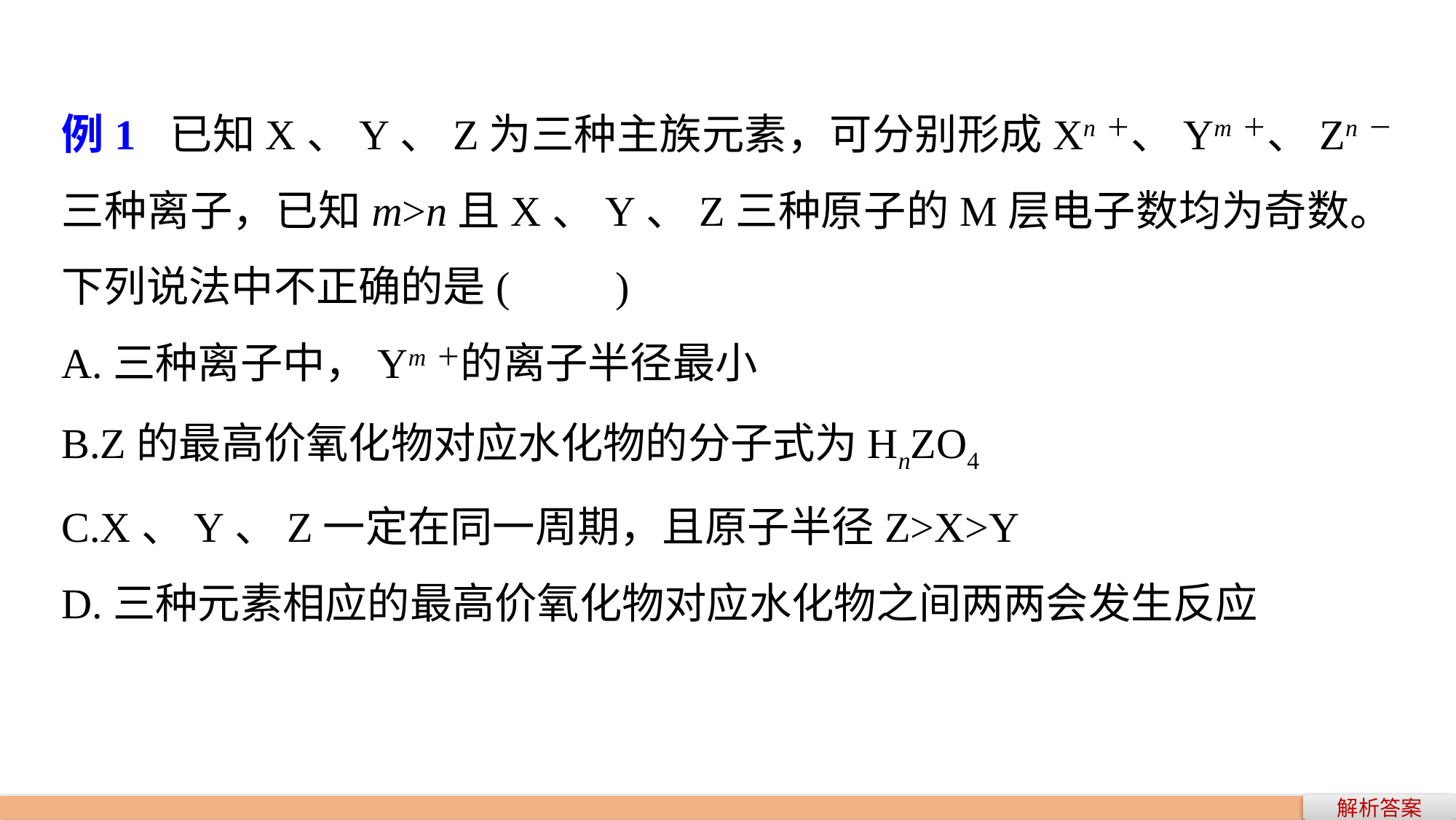

例1  已知X、Y、Z为三种主族元素，可分别形成Xn＋、Ym＋、Zn－三种离子，已知m>n且X、Y、Z三种原子的M层电子数均为奇数。下列说法中不正确的是(　　)
A.三种离子中，Ym＋的离子半径最小
B.Z的最高价氧化物对应水化物的分子式为HnZO4
C.X、Y、Z一定在同一周期，且原子半径Z>X>Y
D.三种元素相应的最高价氧化物对应水化物之间两两会发生反应
解析答案